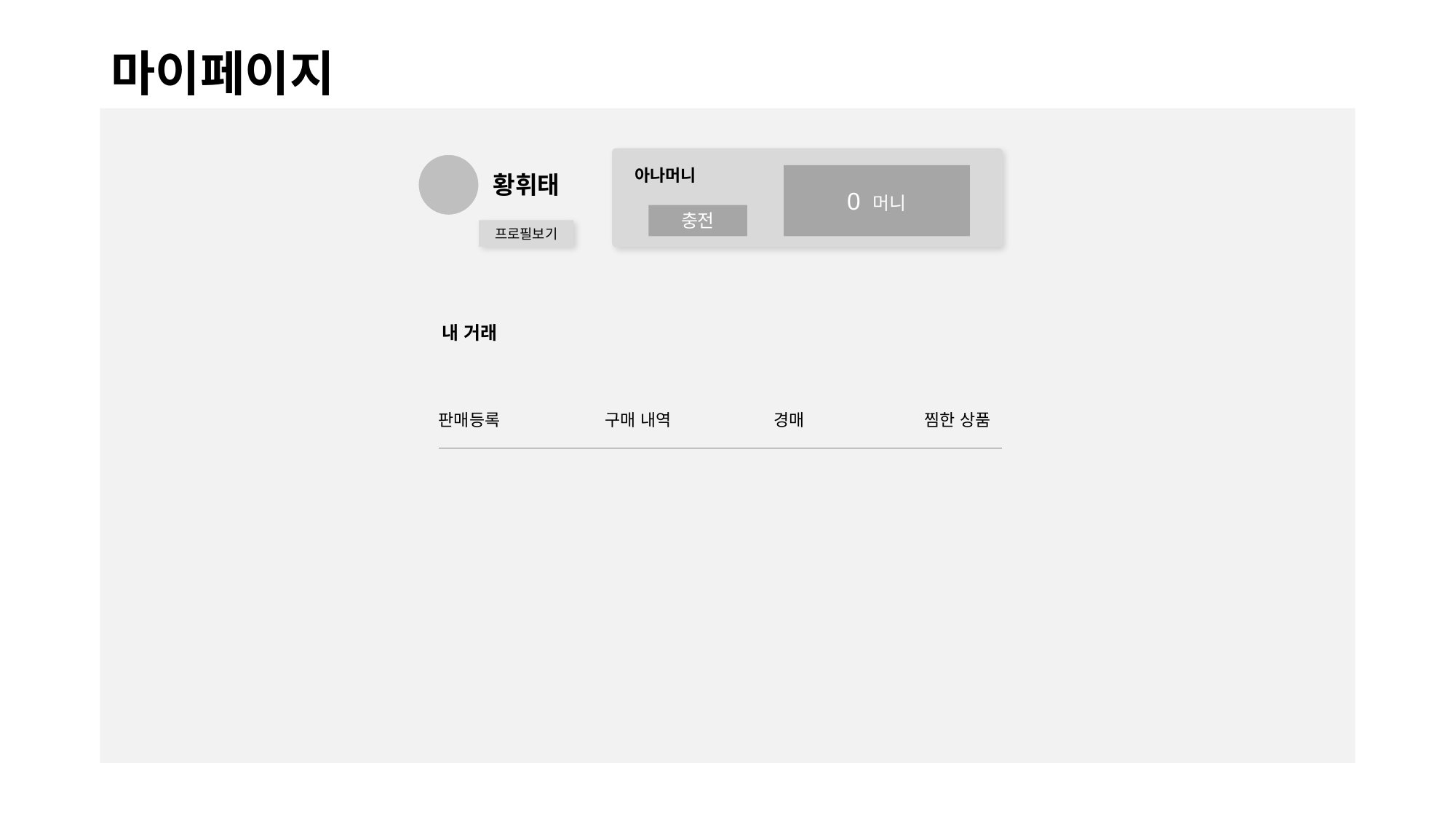

# 마이페이지

아나머니
황휘태
0 머니
충전
프로필보기
내 거래
판매등록
구매 내역
경매
찜한 상품